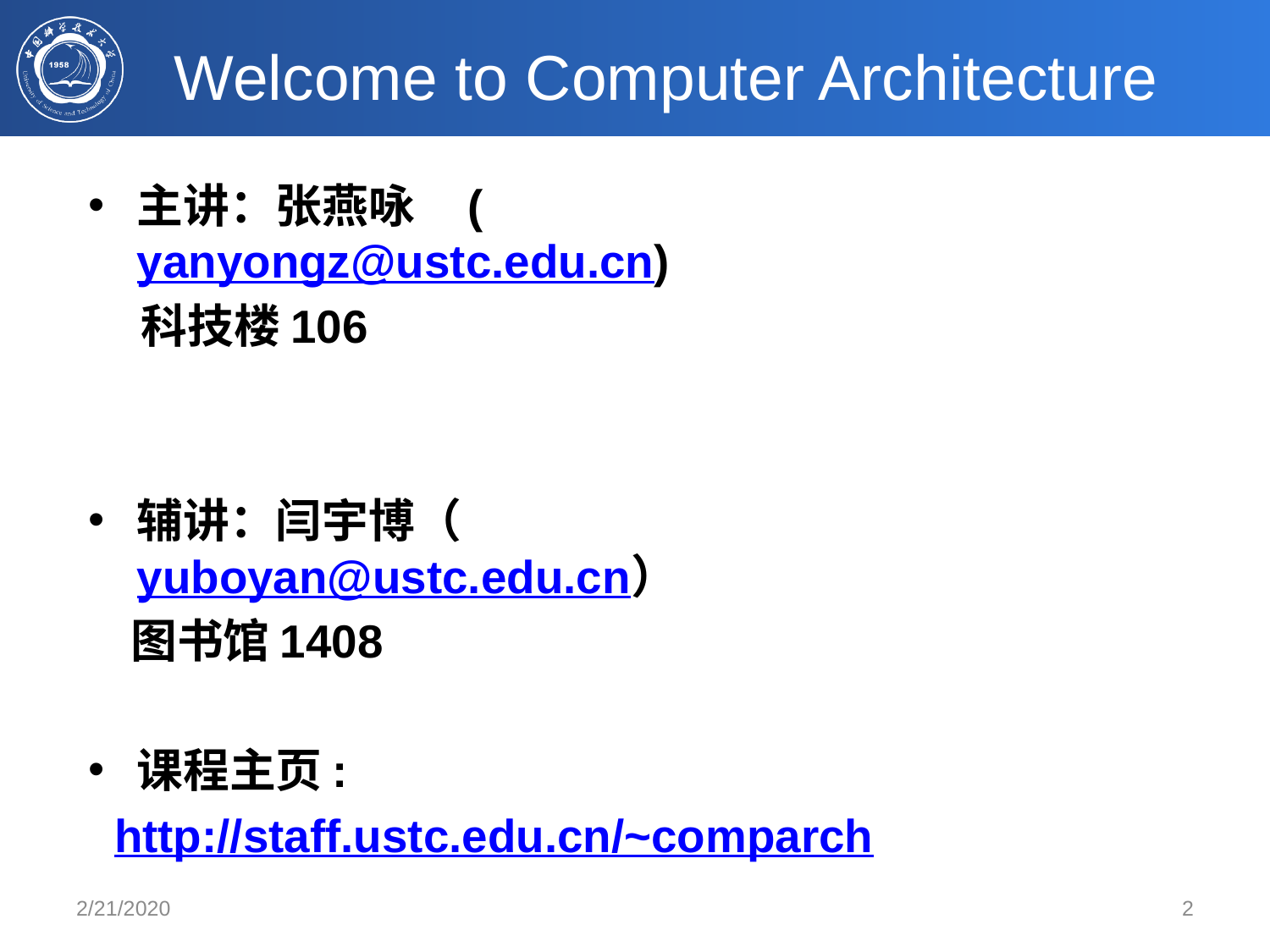

# Welcome to Computer Architecture
主讲：张燕咏    (yanyongz@ustc.edu.cn)
    科技楼106

辅讲：闫宇博（yuboyan@ustc.edu.cn）
   图书馆1408

课程主页:
  http://staff.ustc.edu.cn/~comparch
2/21/2020
2